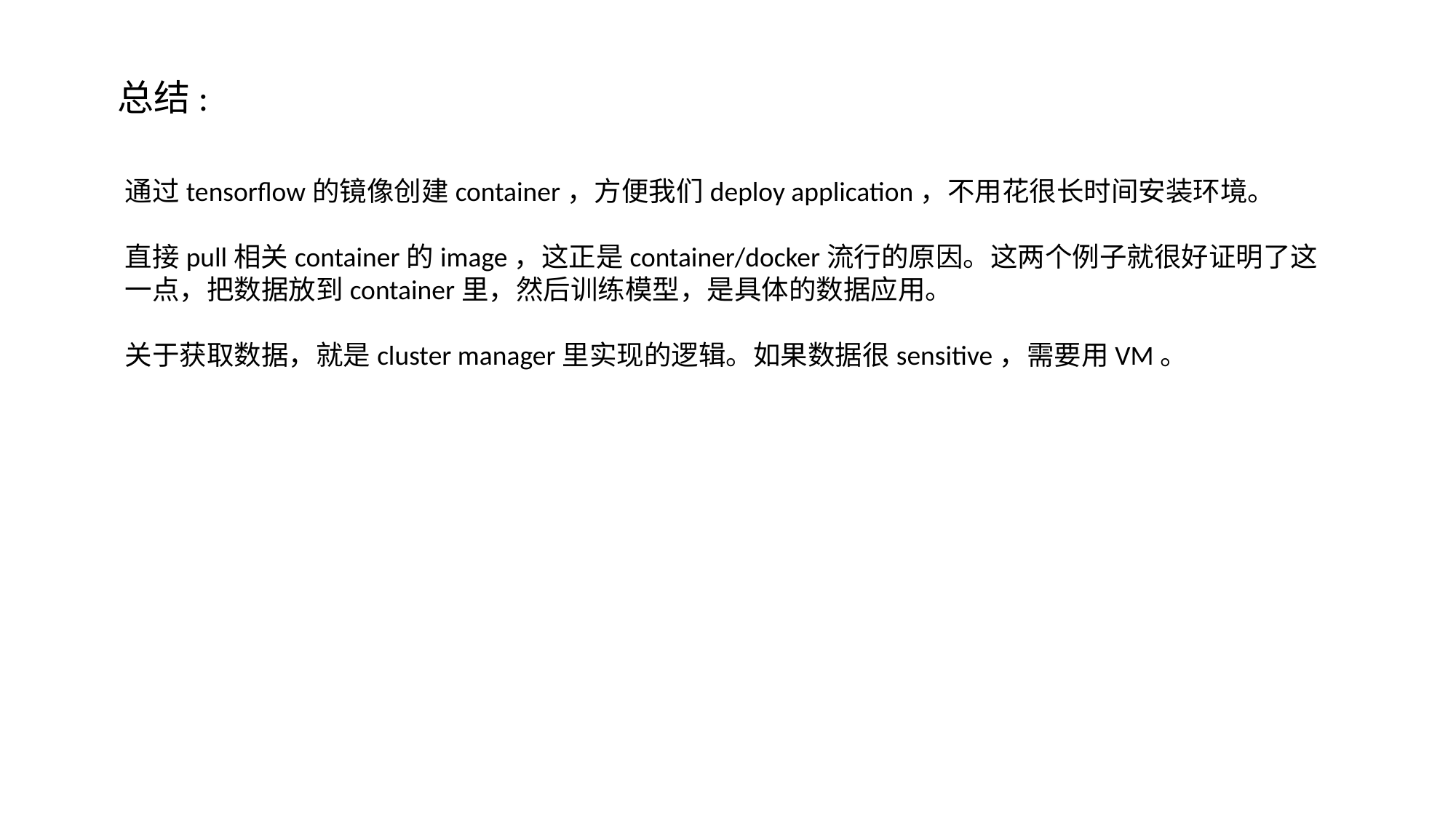

总结:
通过tensorflow的镜像创建container，方便我们deploy application，不用花很长时间安装环境。

直接pull相关container的image，这正是container/docker流行的原因。这两个例子就很好证明了这一点，把数据放到container里，然后训练模型，是具体的数据应用。

关于获取数据，就是cluster manager里实现的逻辑。如果数据很sensitive，需要用VM。